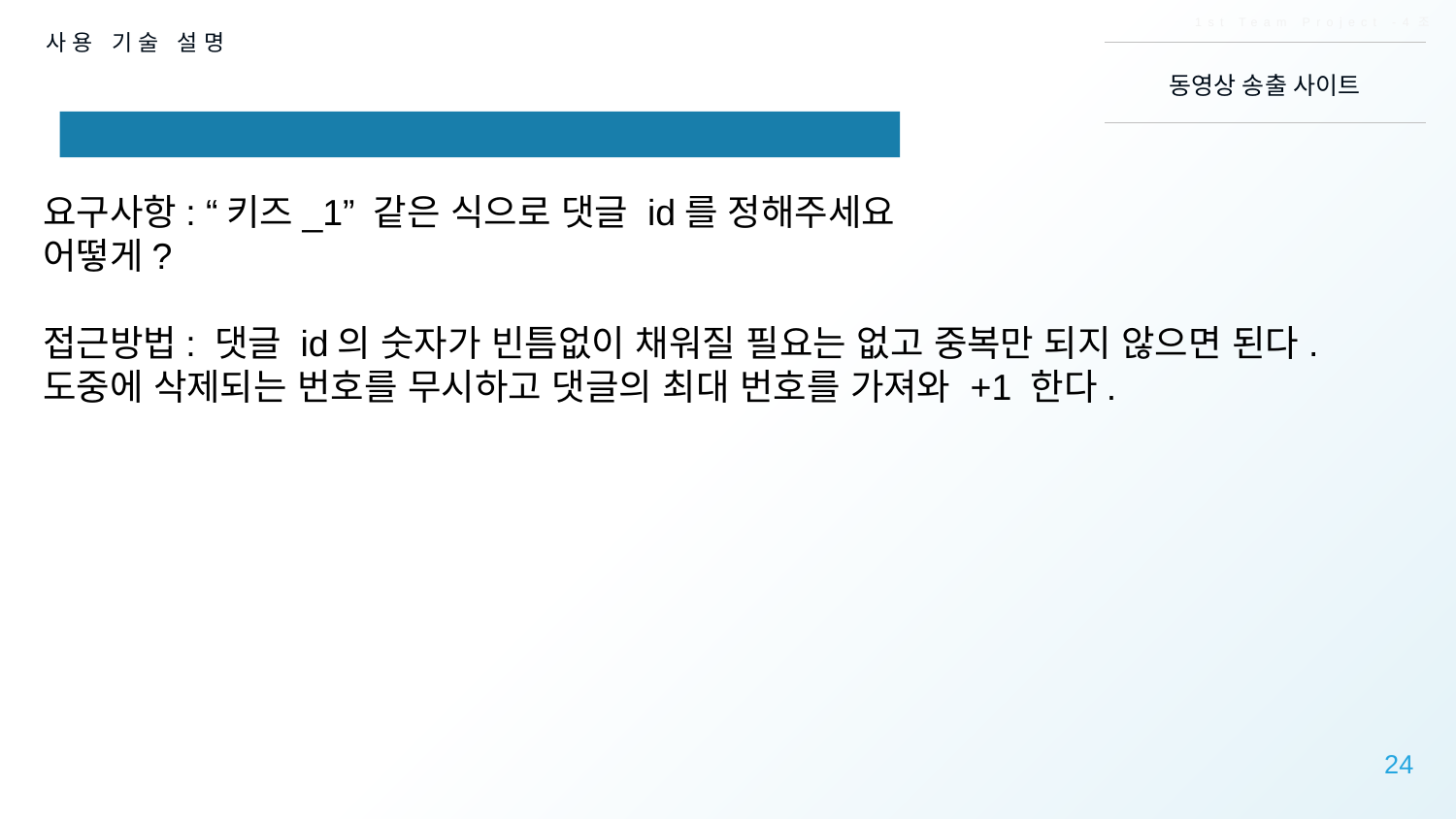

1st Team Project -4조
동영상 송출 사이트
사용 기술 설명

유저 상호작용
요구사항: “키즈_1” 같은 식으로 댓글 id를 정해주세요
어떻게?

접근방법: 댓글 id의 숫자가 빈틈없이 채워질 필요는 없고 중복만 되지 않으면 된다.
도중에 삭제되는 번호를 무시하고 댓글의 최대 번호를 가져와 +1 한다.
24